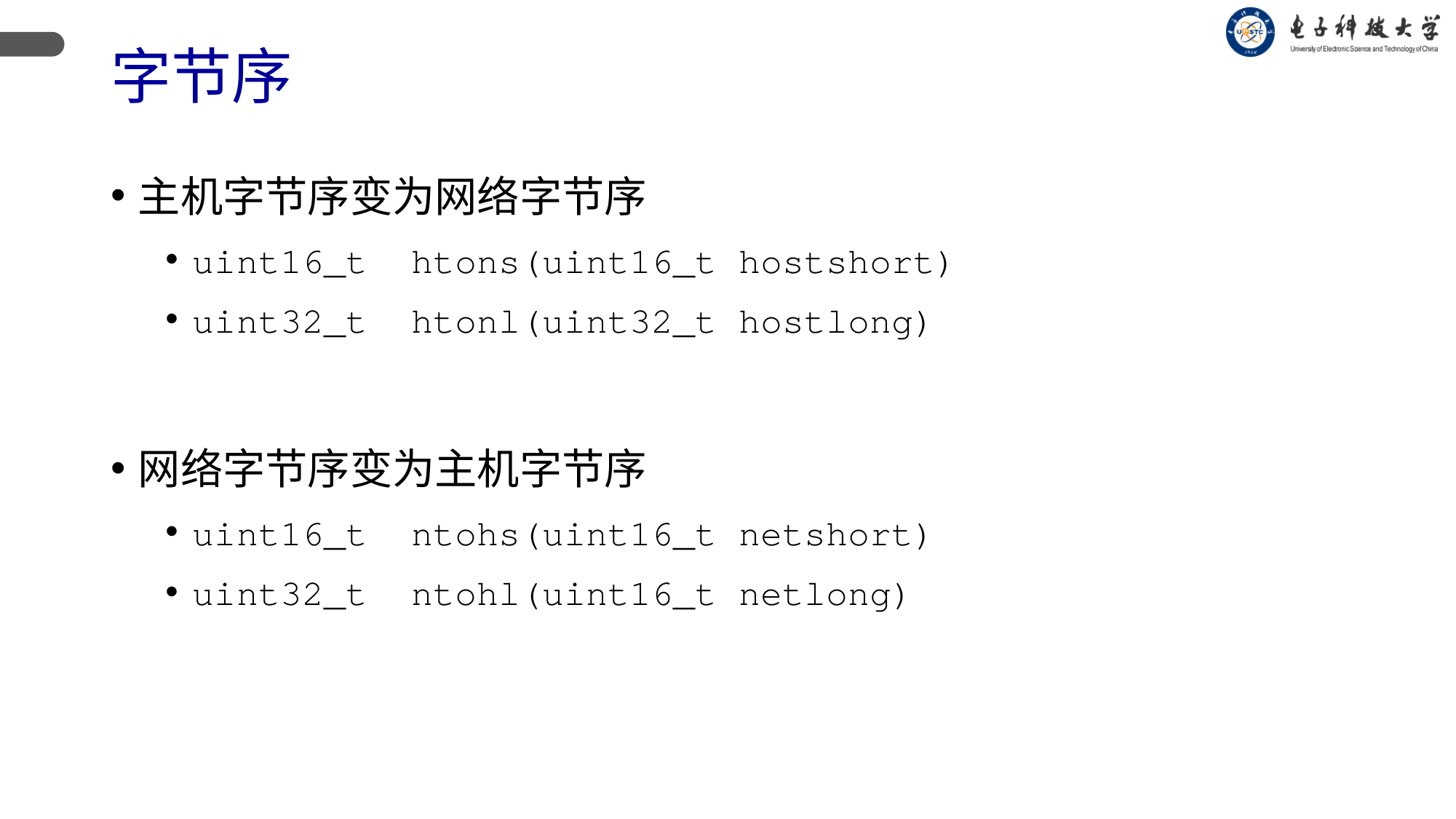

# 字节序
主机字节序变为网络字节序
uint16_t  htons(uint16_t hostshort)
uint32_t  htonl(uint32_t hostlong)

网络字节序变为主机字节序
uint16_t  ntohs(uint16_t netshort)
uint32_t  ntohl(uint16_t netlong)